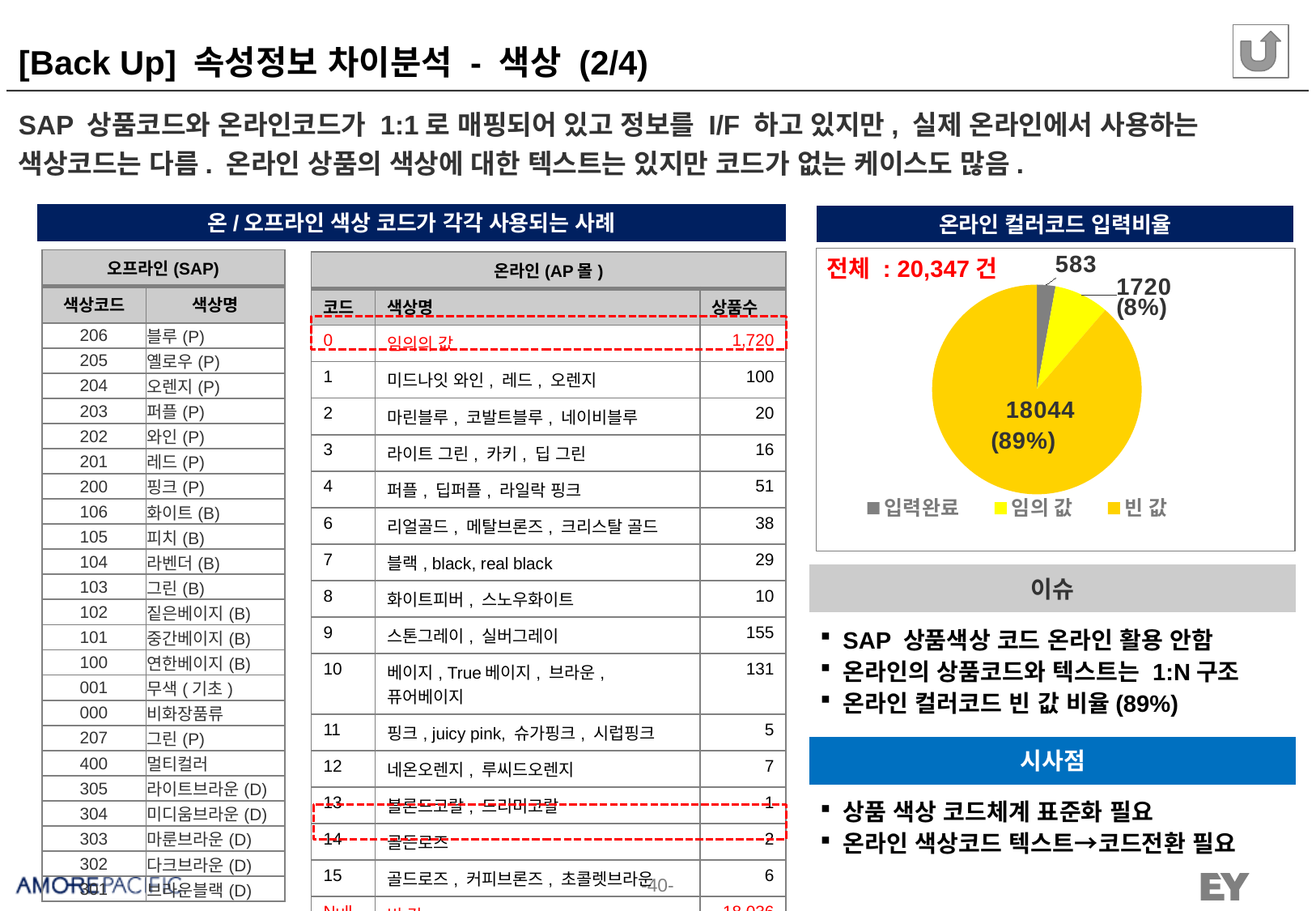

# [Back Up] 속성정보 차이분석 - 색상 (2/4)

SAP 상품코드와 온라인코드가 1:1로 매핑되어 있고 정보를 I/F 하고 있지만, 실제 온라인에서 사용하는 색상코드는 다름. 온라인 상품의 색상에 대한 텍스트는 있지만 코드가 없는 케이스도 많음.
온/오프라인 색상 코드가 각각 사용되는 사례
온라인 컬러코드 입력비율

### Chart

| Category | 입력비율 |
|---|---|
| 입력완료 | 583.0 |
| 임의 값 | 1720.0 |
| 빈 값 | 18044.0 |
전체 : 20,347건

| 오프라인(SAP) |  |
| --- | --- |
| 색상코드 | 색상명 |
| 206 | 블루(P) |
| 205 | 옐로우(P) |
| 204 | 오렌지(P) |
| 203 | 퍼플(P) |
| 202 | 와인(P) |
| 201 | 레드(P) |
| 200 | 핑크(P) |
| 106 | 화이트(B) |
| 105 | 피치(B) |
| 104 | 라벤더(B) |
| 103 | 그린(B) |
| 102 | 짙은베이지(B) |
| 101 | 중간베이지(B) |
| 100 | 연한베이지(B) |
| 001 | 무색(기초) |
| 000 | 비화장품류 |
| 207 | 그린(P) |
| 400 | 멀티컬러 |
| 305 | 라이트브라운(D) |
| 304 | 미디움브라운(D) |
| 303 | 마룬브라운(D) |
| 302 | 다크브라운(D) |
| 301 | 브라운블랙(D) |
| 온라인(AP몰) |  |  |
| --- | --- | --- |
| 코드 | 색상명 | 상품수 |
| 0 | 임의의 값 | 1,720 |
| 1 | 미드나잇 와인, 레드, 오렌지 | 100 |
| 2 | 마린블루, 코발트블루, 네이비블루 | 20 |
| 3 | 라이트 그린, 카키, 딥 그린 | 16 |
| 4 | 퍼플, 딥퍼플, 라일락 핑크 | 51 |
| 6 | 리얼골드, 메탈브론즈, 크리스탈 골드 | 38 |
| 7 | 블랙, black, real black | 29 |
| 8 | 화이트피버, 스노우화이트 | 10 |
| 9 | 스톤그레이, 실버그레이 | 155 |
| 10 | 베이지, True베이지, 브라운, 퓨어베이지 | 131 |
| 11 | 핑크, juicy pink, 슈가핑크, 시럽핑크 | 5 |
| 12 | 네온오렌지, 루씨드오렌지 | 7 |
| 13 | 블론드코랄, 드리미코랄 | 1 |
| 14 | 골든로즈 | 2 |
| 15 | 골드로즈, 커피브론즈, 초콜렛브라운 | 6 |
| Null | 빈 값 | 18,036 |

이슈
SAP 상품색상 코드 온라인 활용 안함
온라인의 상품코드와 텍스트는 1:N구조
온라인 컬러코드 빈 값 비율(89%)
시사점
상품 색상 코드체계 표준화 필요
온라인 색상코드 텍스트→코드전환 필요